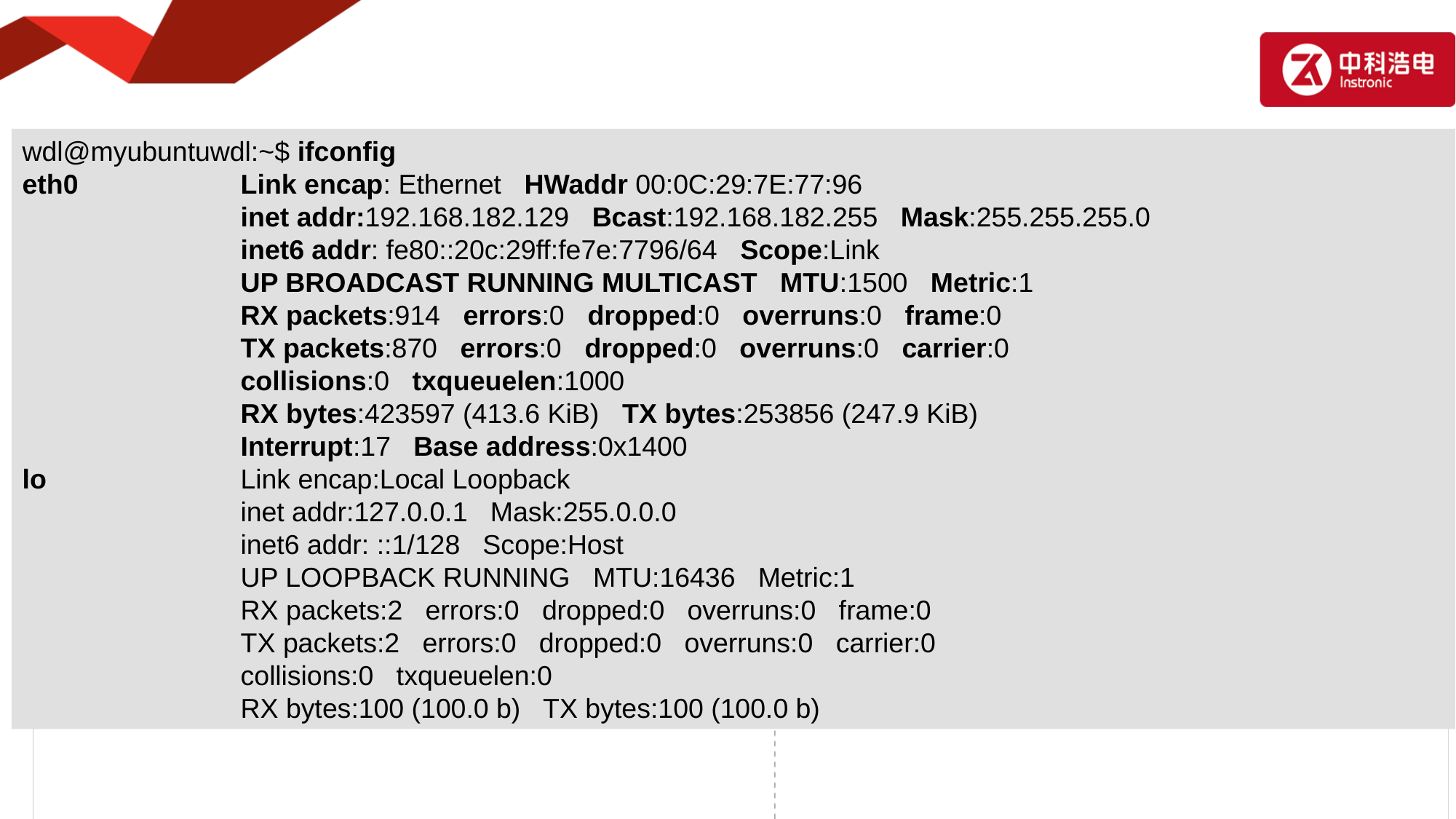

wdl@myubuntuwdl:~$ ifconfig
eth0		Link encap: Ethernet   HWaddr 00:0C:29:7E:77:96
		inet addr:192.168.182.129   Bcast:192.168.182.255   Mask:255.255.255.0
		inet6 addr: fe80::20c:29ff:fe7e:7796/64   Scope:Link
		UP BROADCAST RUNNING MULTICAST   MTU:1500   Metric:1
		RX packets:914   errors:0   dropped:0   overruns:0   frame:0
		TX packets:870   errors:0   dropped:0   overruns:0   carrier:0
		collisions:0   txqueuelen:1000
		RX bytes:423597 (413.6 KiB)   TX bytes:253856 (247.9 KiB)
		Interrupt:17   Base address:0x1400
lo 		Link encap:Local Loopback
		inet addr:127.0.0.1   Mask:255.0.0.0
		inet6 addr: ::1/128   Scope:Host
		UP LOOPBACK RUNNING   MTU:16436   Metric:1
		RX packets:2   errors:0   dropped:0   overruns:0   frame:0
		TX packets:2   errors:0   dropped:0   overruns:0   carrier:0
		collisions:0   txqueuelen:0
		RX bytes:100 (100.0 b)   TX bytes:100 (100.0 b)
当ifconfig命令不带任何参数时，用于显示当前主机中状态为“活动”的网络接口信息。
从上面的运行结果可以看出，主机有两个接口eth0、lo。lo代表主机本身，也称回送接口（Loopback），其IP地址约定为127.0.0.1。eth0代表主机的第一个以太网卡，网卡的物理地址（HWaddr）为00:0C:29:7E:77:96，也称为MAC地址；IP地址（inet addr）为192.168.182.129；广播地址（Bcast）为192.168.182.255；子网掩码（Mask）为255.255.255.0。